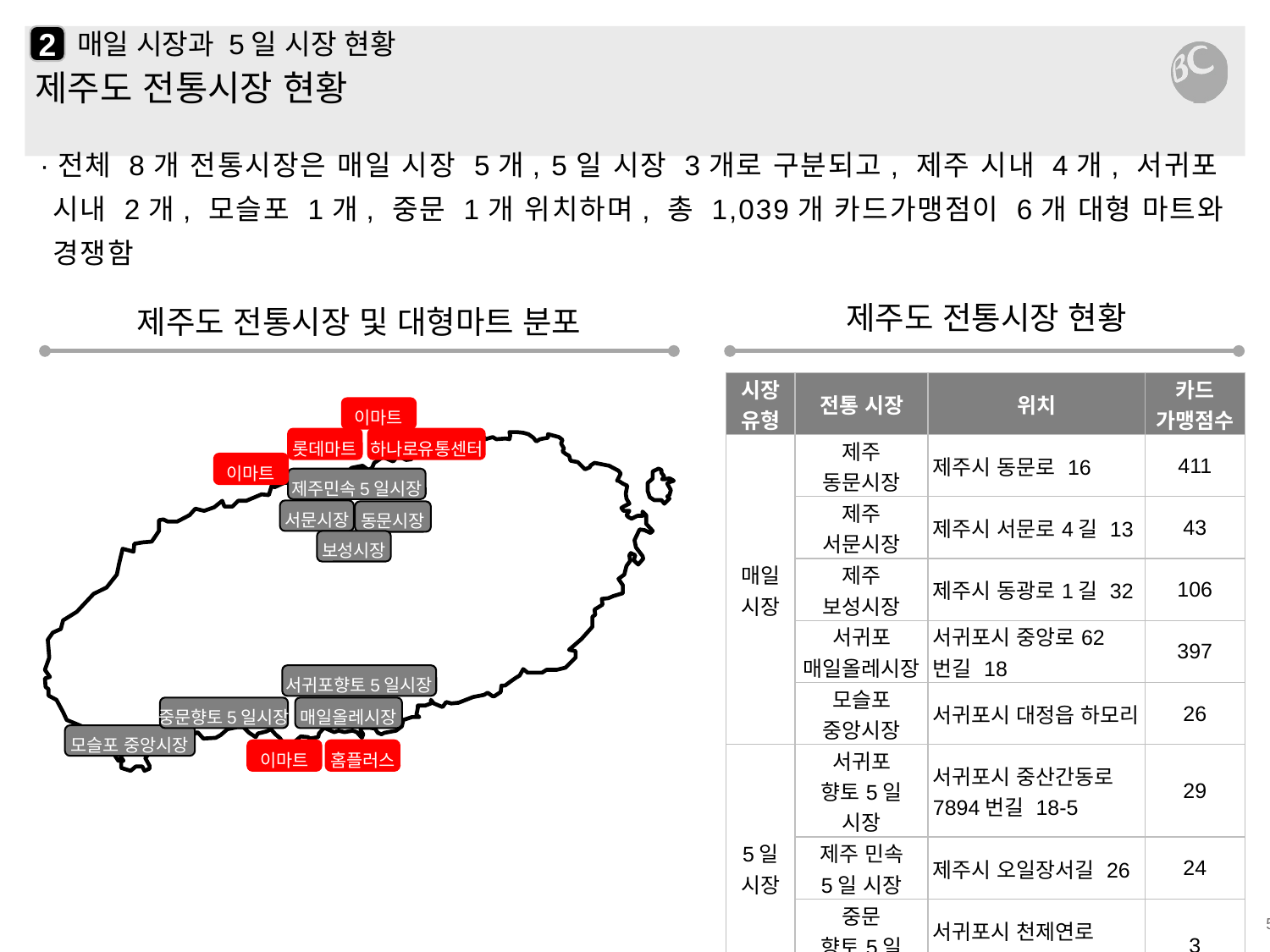

2
# 매일 시장과 5일 시장 현황
제주도 전통시장 현황
·전체 8개 전통시장은 매일 시장 5개, 5일 시장 3개로 구분되고, 제주 시내 4개, 서귀포 시내 2개, 모슬포 1개, 중문 1개 위치하며, 총 1,039개 카드가맹점이 6개 대형 마트와 경쟁함
제주도 전통시장 현황
제주도 전통시장 및 대형마트 분포
| 시장 유형 | 전통 시장 | 위치 | 카드 가맹점수 |
| --- | --- | --- | --- |
| 매일 시장 | 제주 동문시장 | 제주시 동문로 16 | 411 |
|  | 제주 서문시장 | 제주시 서문로4길 13 | 43 |
|  | 제주 보성시장 | 제주시 동광로1길 32 | 106 |
|  | 서귀포 매일올레시장 | 서귀포시 중앙로62번길 18 | 397 |
|  | 모슬포 중앙시장 | 서귀포시 대정읍 하모리 | 26 |
| 5일 시장 | 서귀포 향토5일 시장 | 서귀포시 중산간동로 7894번길 18-5 | 29 |
|  | 제주 민속 5일 시장 | 제주시 오일장서길 26 | 24 |
|  | 중문 향토5일 시장 | 서귀포시 천제연로 188번길 12 | 3 |
| 합계 |  |  | 1,039 |
이마트
하나로유통센터
롯데마트

이마트
제주민속5일시장
서문시장
동문시장
보성시장
서귀포향토5일시장
중문향토5일시장
매일올레시장
모슬포 중앙시장
이마트
홈플러스